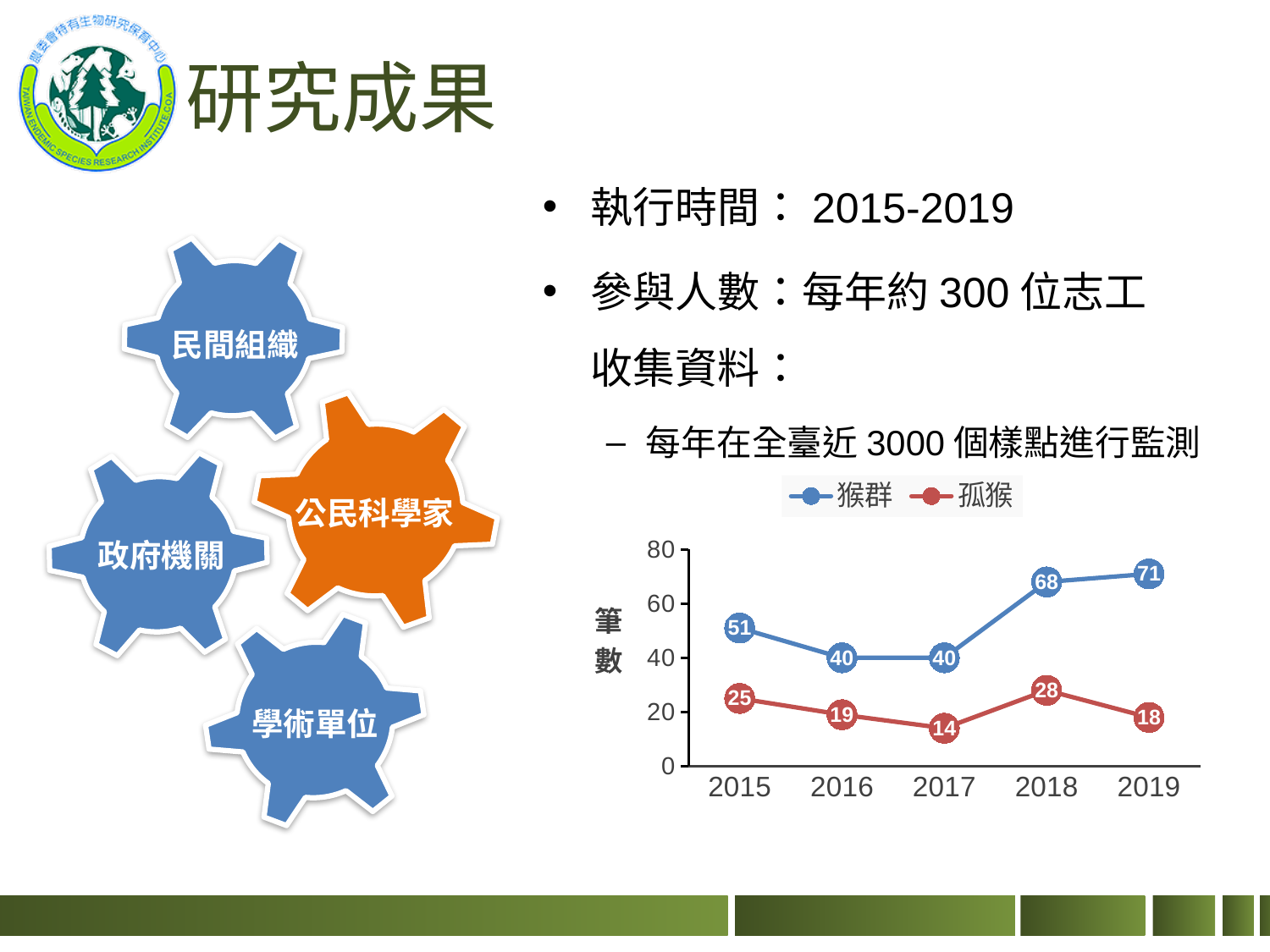

# 研究成果
執行時間：2015-2019
參與人數：每年約300位志工
收集資料：
每年在全臺近3000個樣點進行監測

政府機關
民間組織
學術單位
公民科學家

### Chart

| Category |  |  |
|---|---|---|
| 2015 | 51.0 | 25.0 |
| 2016 | 40.0 | 19.0 |
| 2017 | 40.0 | 14.0 |
| 2018 | 68.0 | 28.0 |
| 2019 | 71.0 | 18.0 |